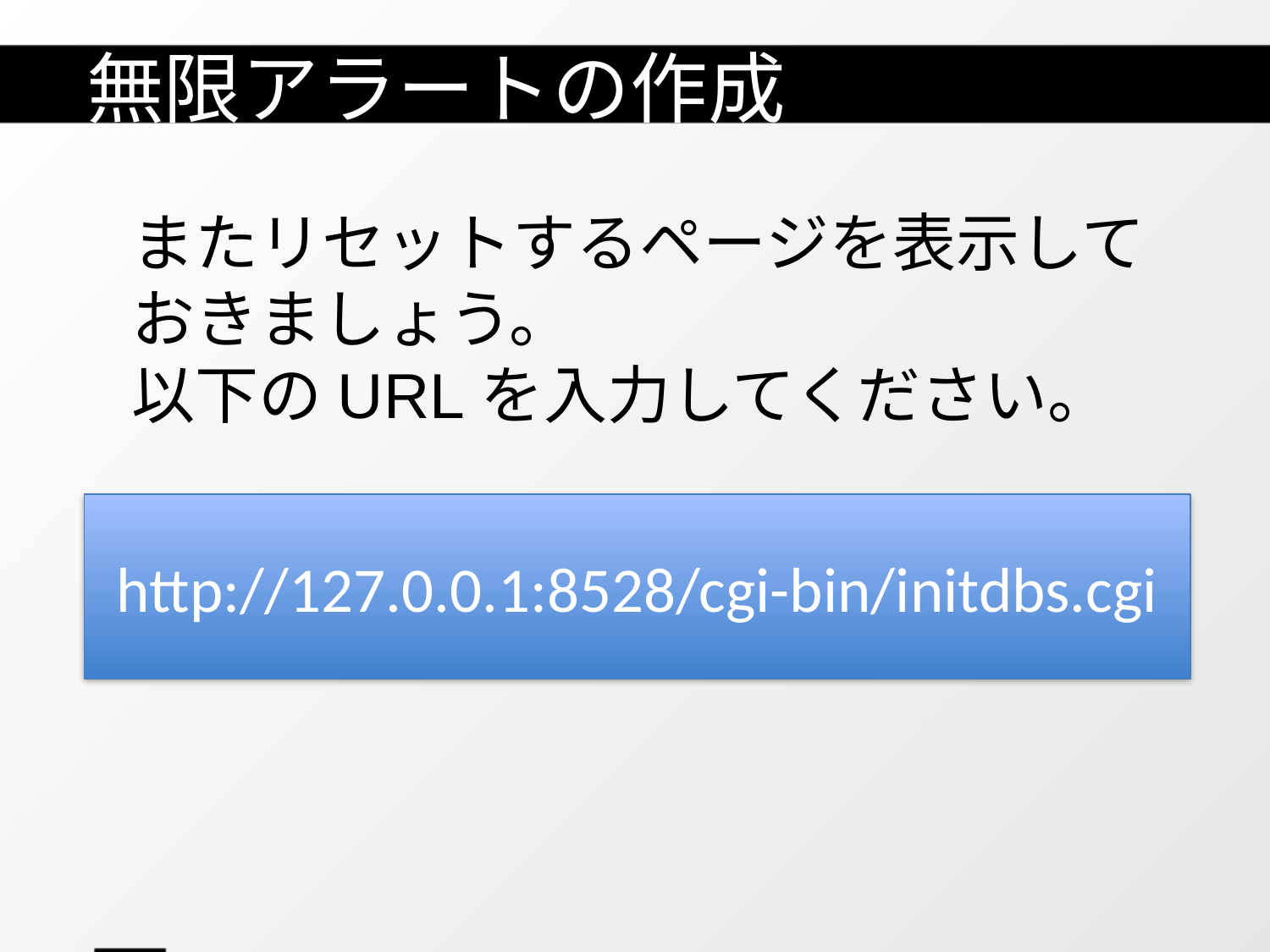

# 無限アラートの作成
またリセットするページを表示しておきましょう。
以下のURLを入力してください。
http://127.0.0.1:8528/cgi-bin/initdbs.cgi